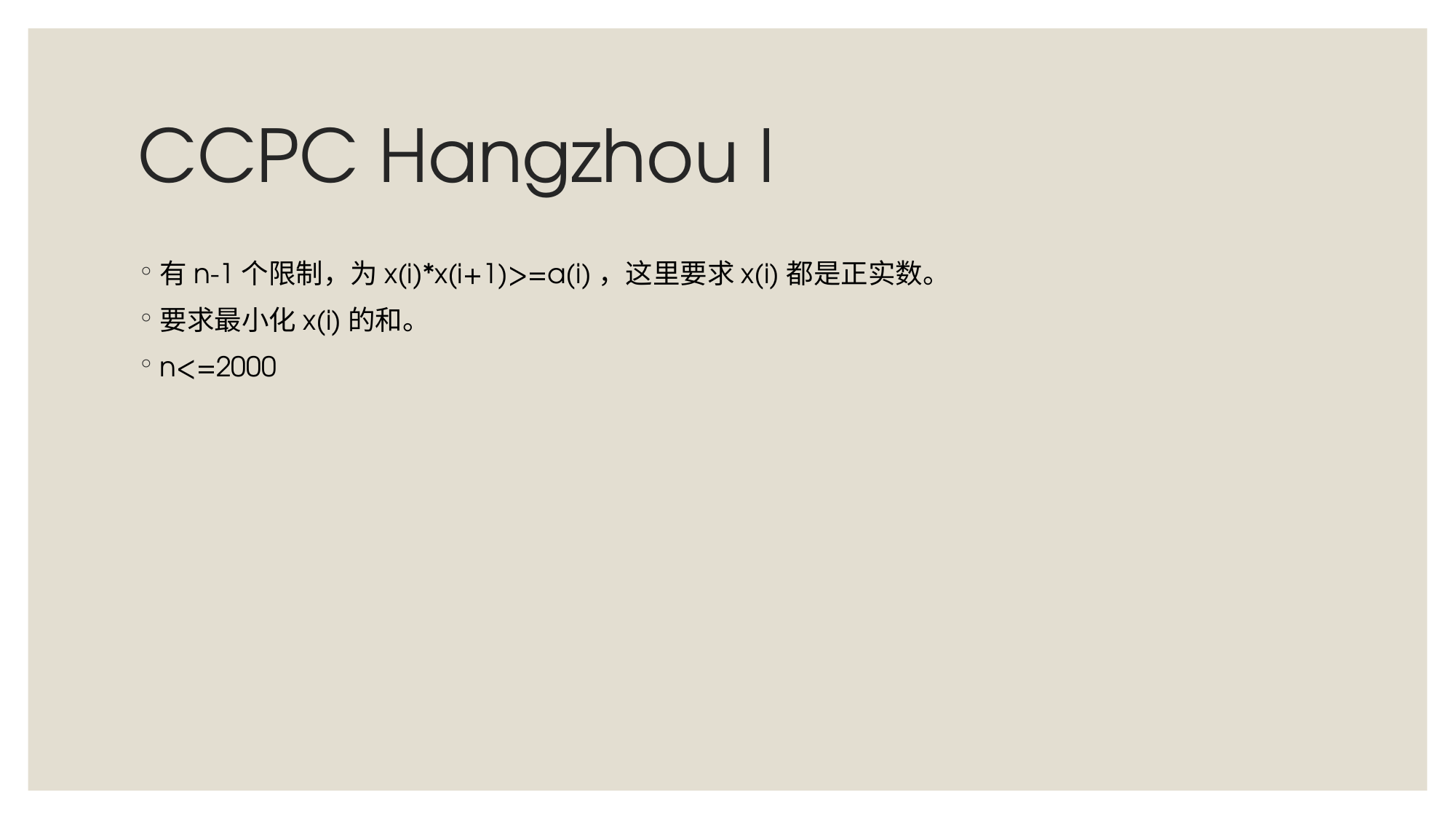

# CCPC Hangzhou I
有n-1个限制，为x(i)*x(i+1)>=a(i)，这里要求x(i)都是正实数。
要求最小化x(i)的和。
n<=2000